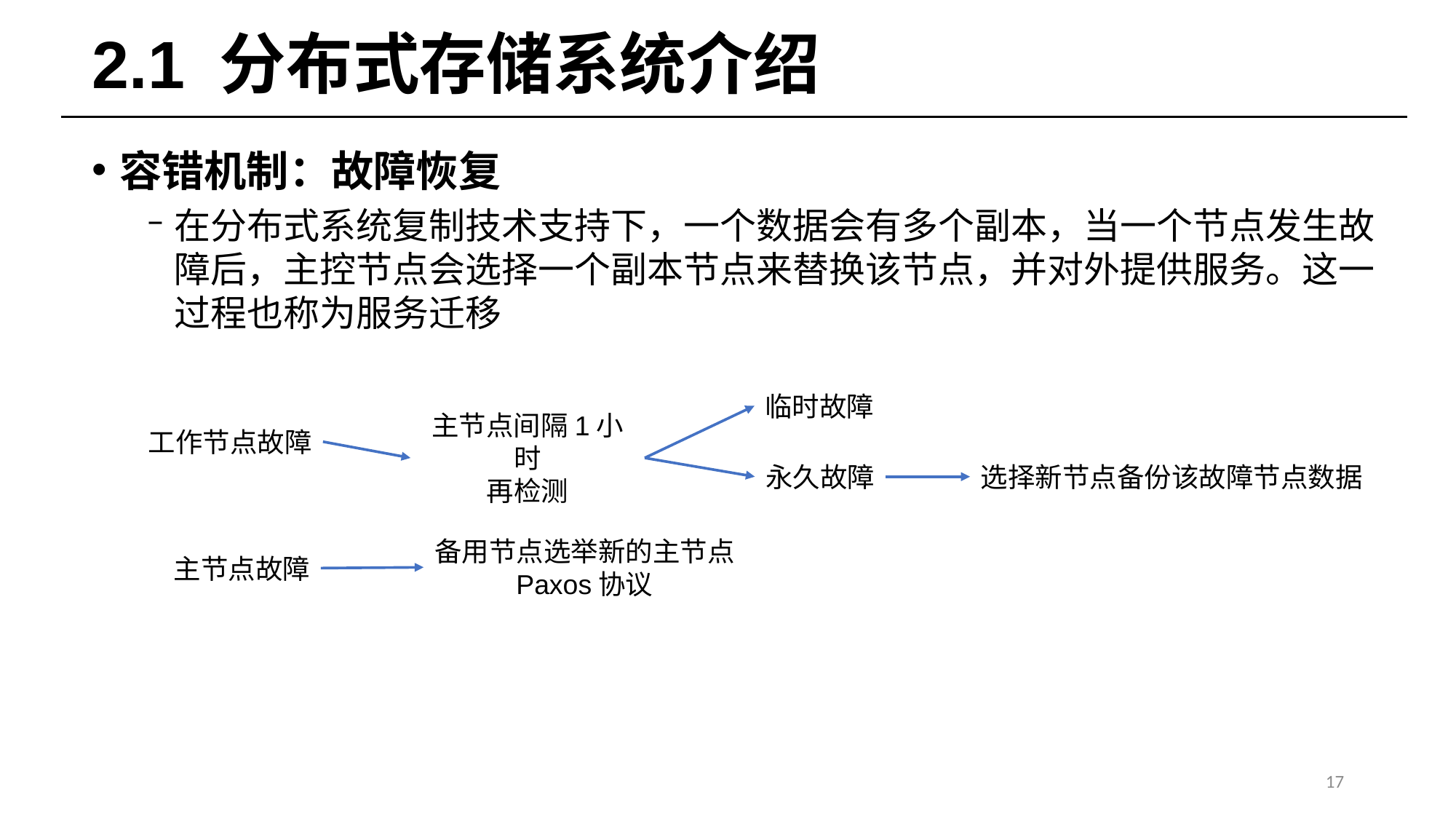

# 2.1 分布式存储系统介绍
容错机制：故障恢复
在分布式系统复制技术支持下，一个数据会有多个副本，当一个节点发生故障后，主控节点会选择一个副本节点来替换该节点，并对外提供服务。这一过程也称为服务迁移

临时故障
主节点间隔1小时
再检测
工作节点故障
永久故障
选择新节点备份该故障节点数据
备用节点选举新的主节点
Paxos协议
主节点故障
17